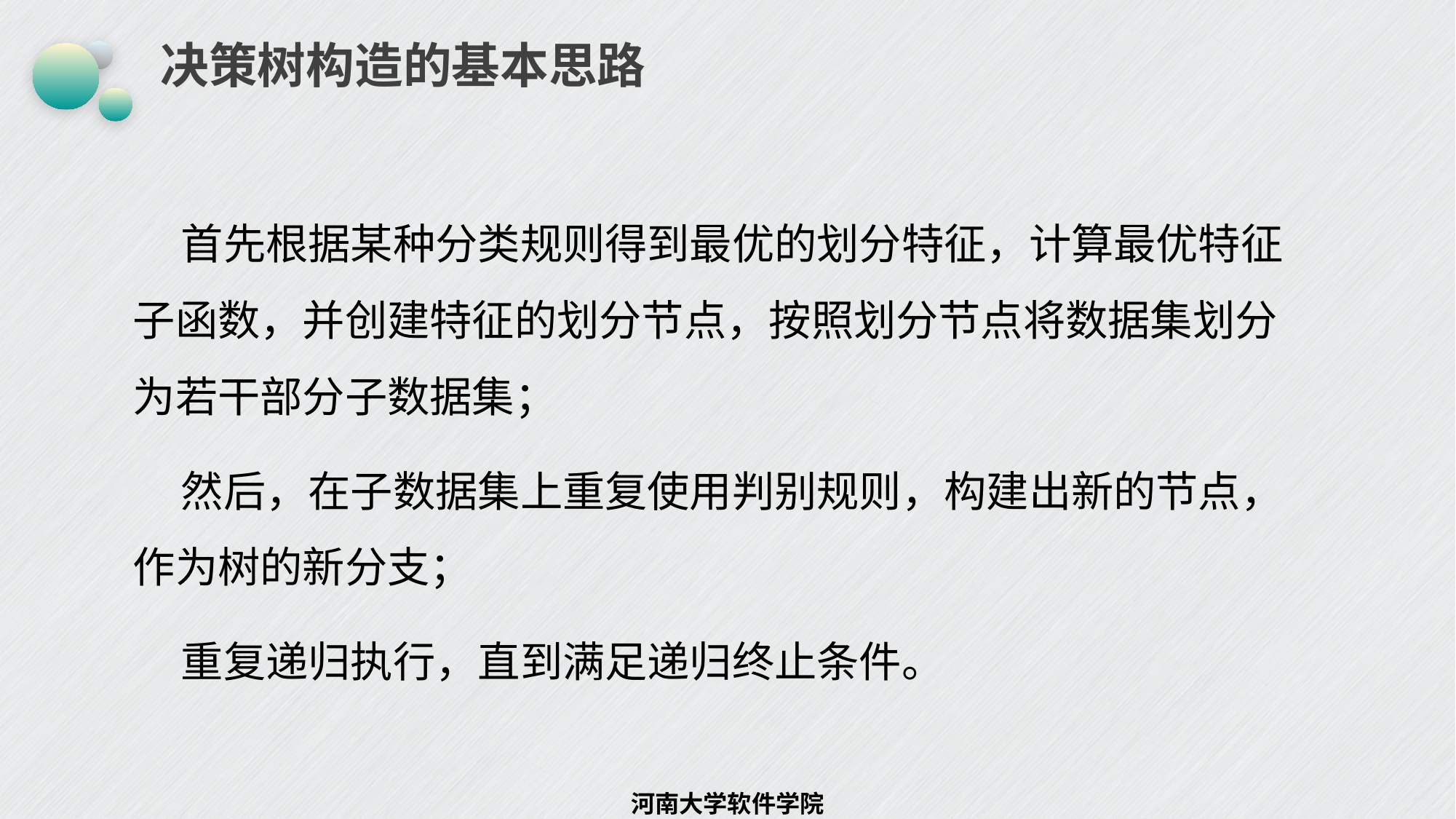

# 决策树构造的基本思路
    首先根据某种分类规则得到最优的划分特征，计算最优特征子函数，并创建特征的划分节点，按照划分节点将数据集划分为若干部分子数据集；
    然后，在子数据集上重复使用判别规则，构建出新的节点，作为树的新分支；
    重复递归执行，直到满足递归终止条件。